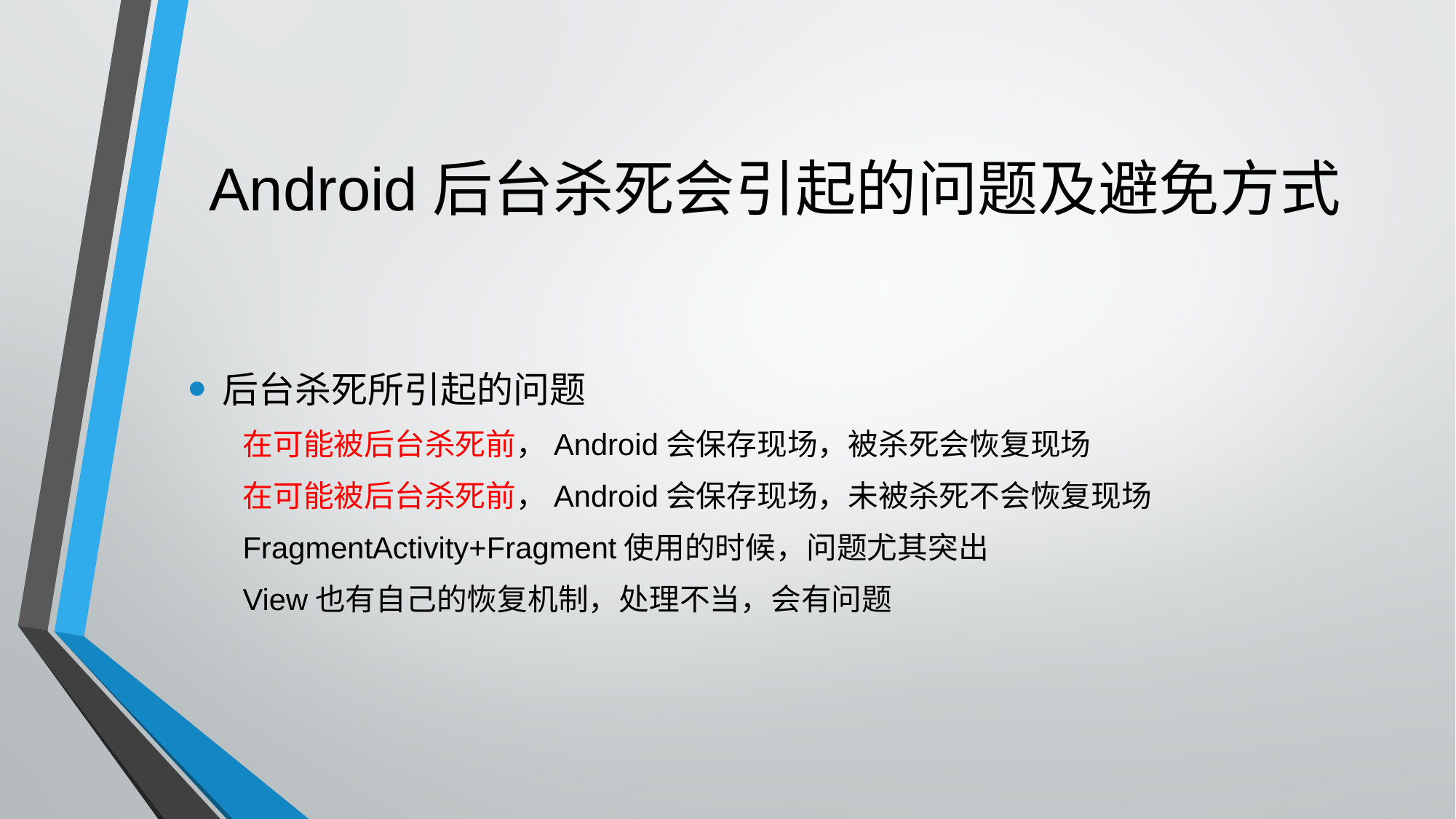

# Android后台杀死会引起的问题及避免方式
后台杀死所引起的问题
在可能被后台杀死前，Android会保存现场，被杀死会恢复现场
在可能被后台杀死前，Android会保存现场，未被杀死不会恢复现场
FragmentActivity+Fragment使用的时候，问题尤其突出
View也有自己的恢复机制，处理不当，会有问题